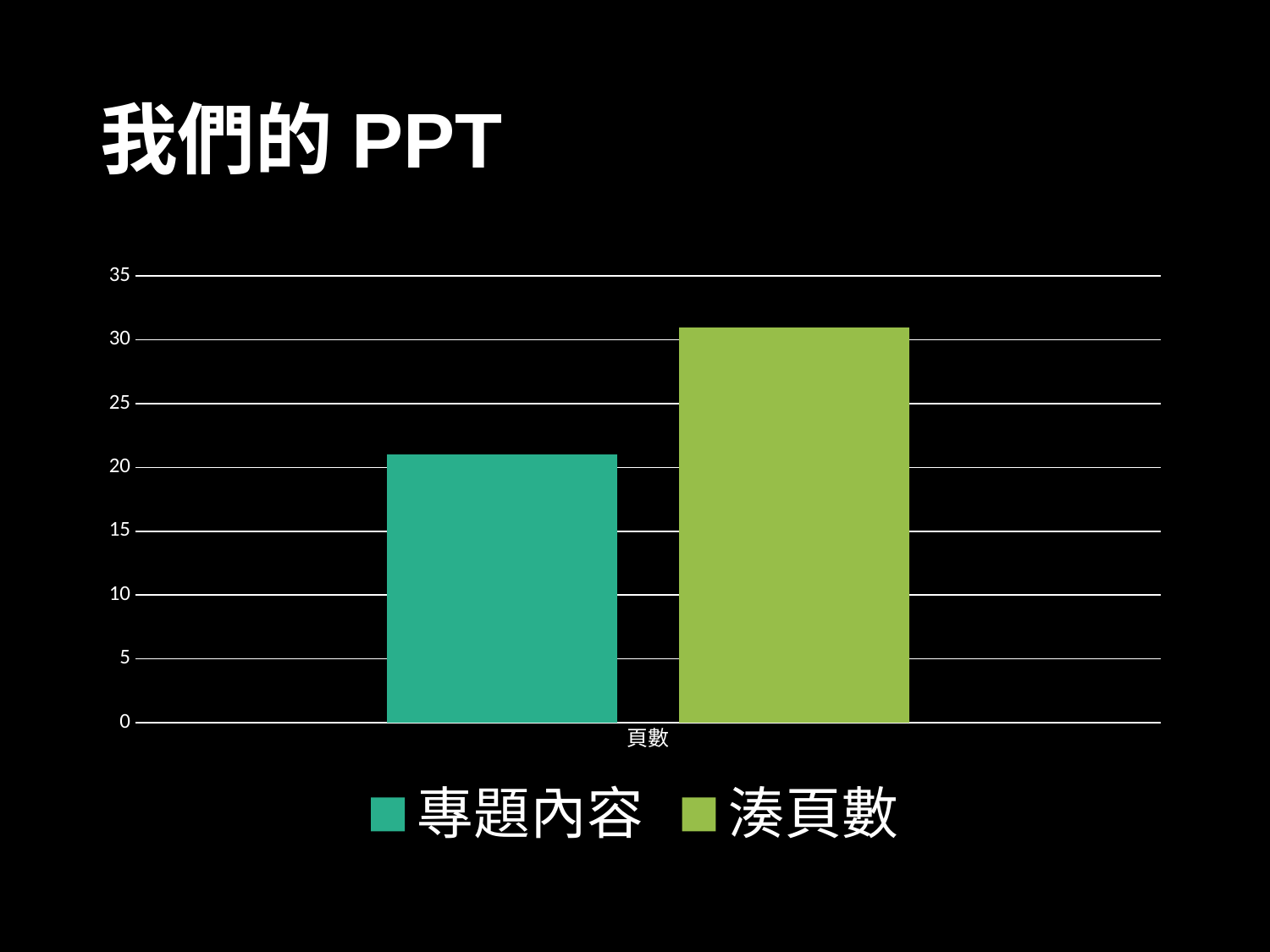

# 我們的PPT

### Chart

| Category | 專題內容 | 湊頁數 |
|---|---|---|
| 頁數 | 21.0 | 31.0 |